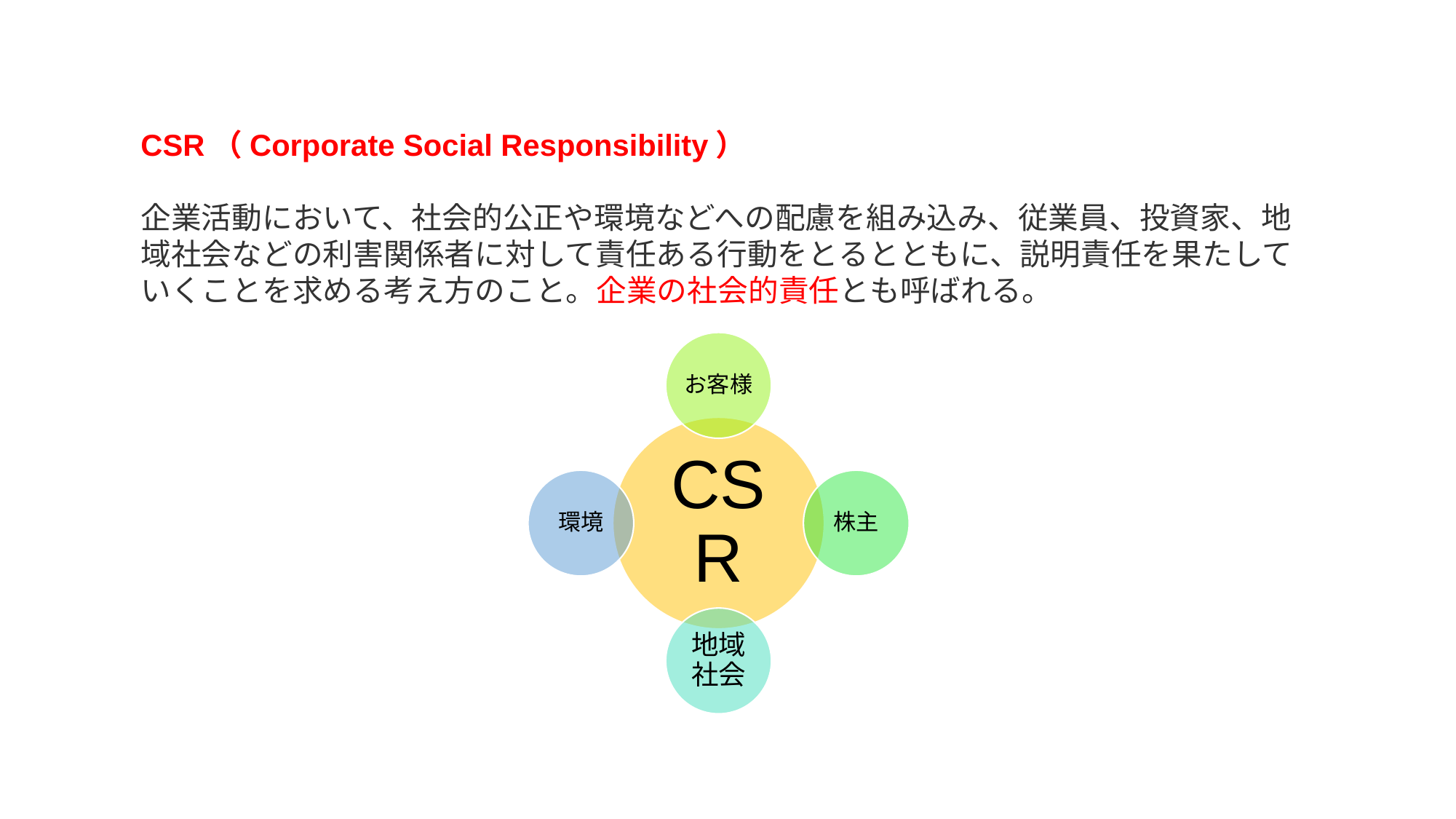

CSR（Corporate Social Responsibility）

企業活動において、社会的公正や環境などへの配慮を組み込み、従業員、投資家、地域社会などの利害関係者に対して責任ある行動をとるとともに、説明責任を果たしていくことを求める考え方のこと。企業の社会的責任とも呼ばれる。
CSR
お客様
株主
地域社会
環境